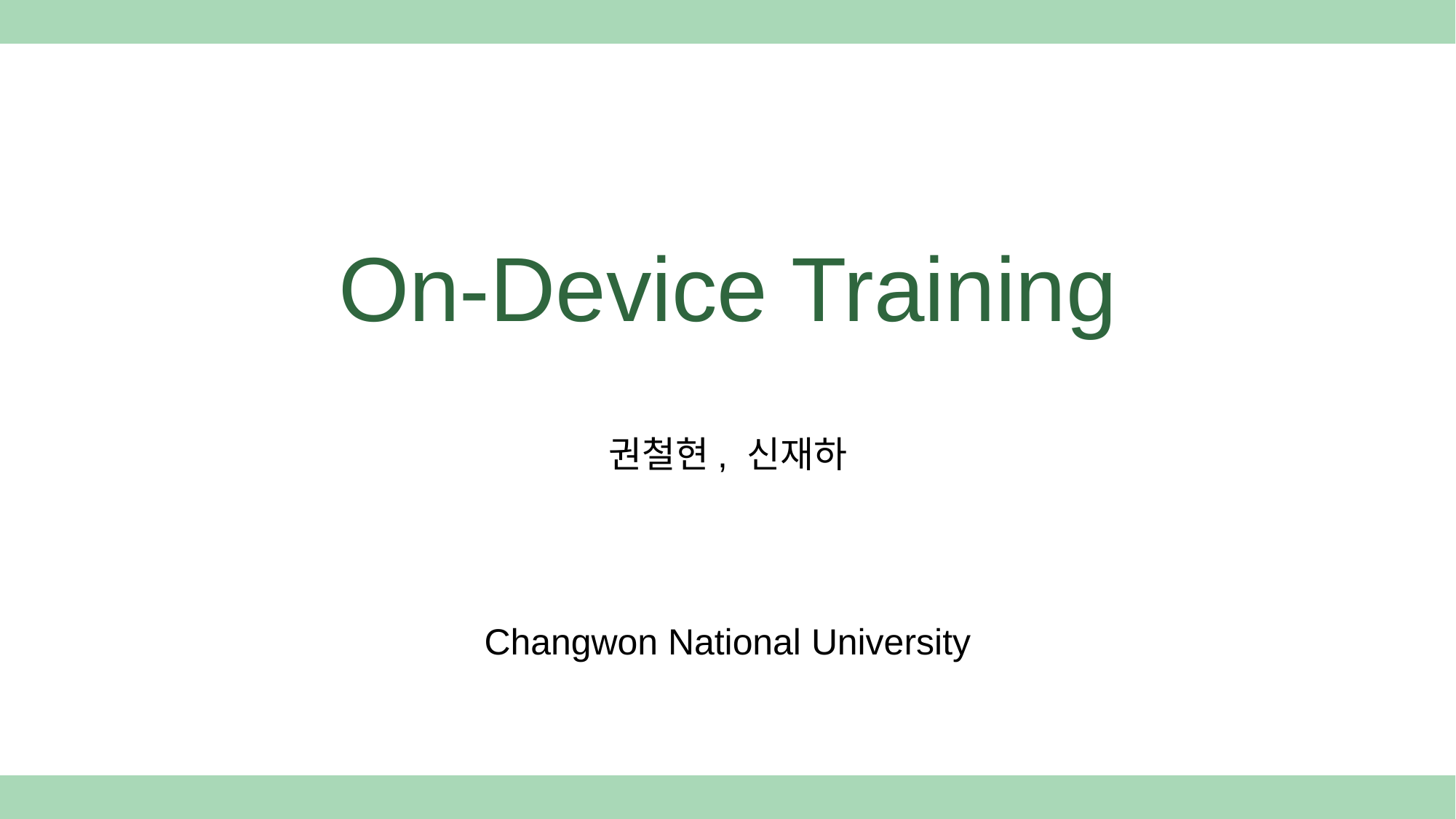

# On-Device Training
권철현, 신재하
Changwon National University